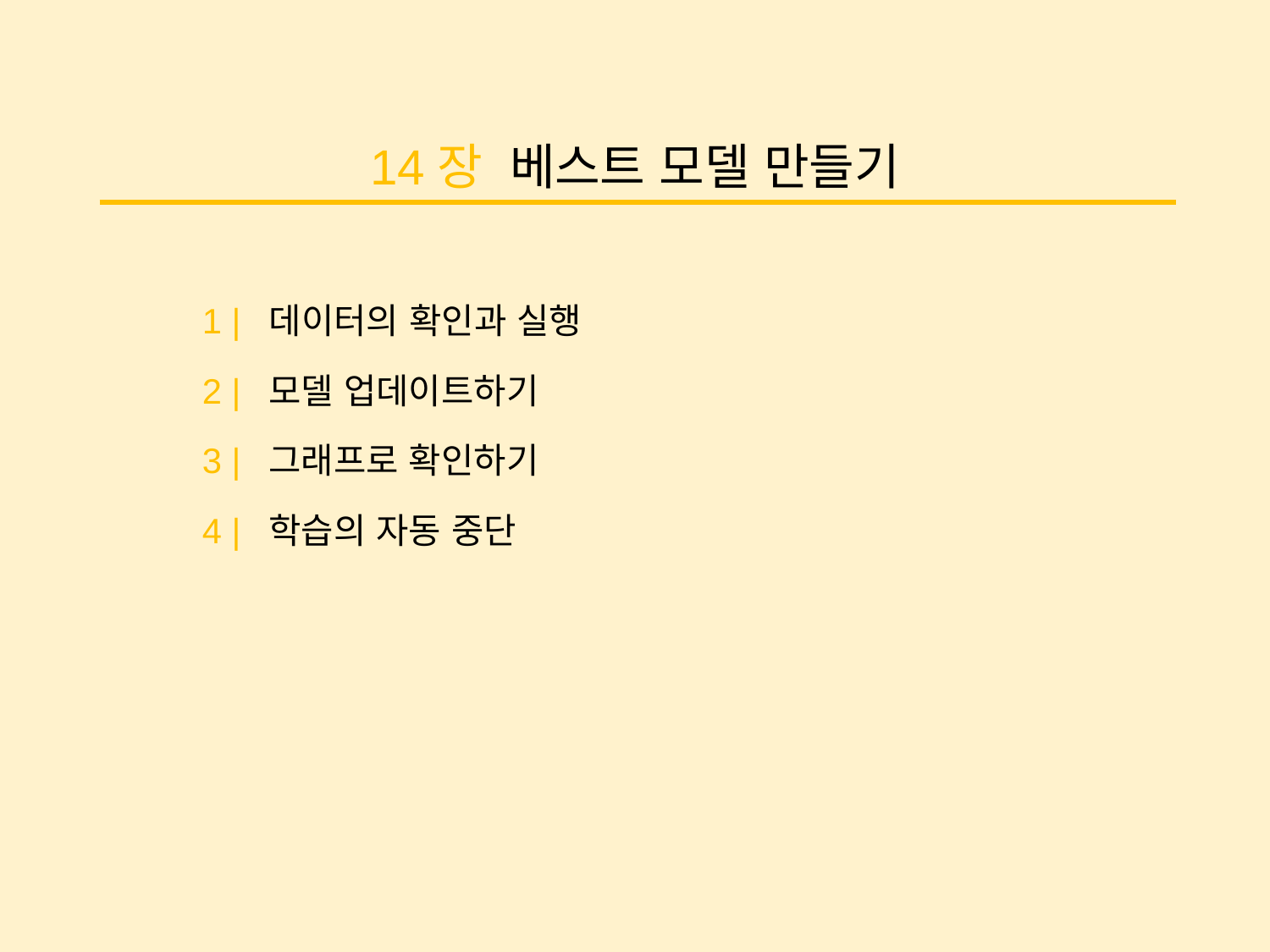

14장  베스트 모델 만들기
1 |  데이터의 확인과 실행
2 |  모델 업데이트하기
3 |  그래프로 확인하기
4 |  학습의 자동 중단